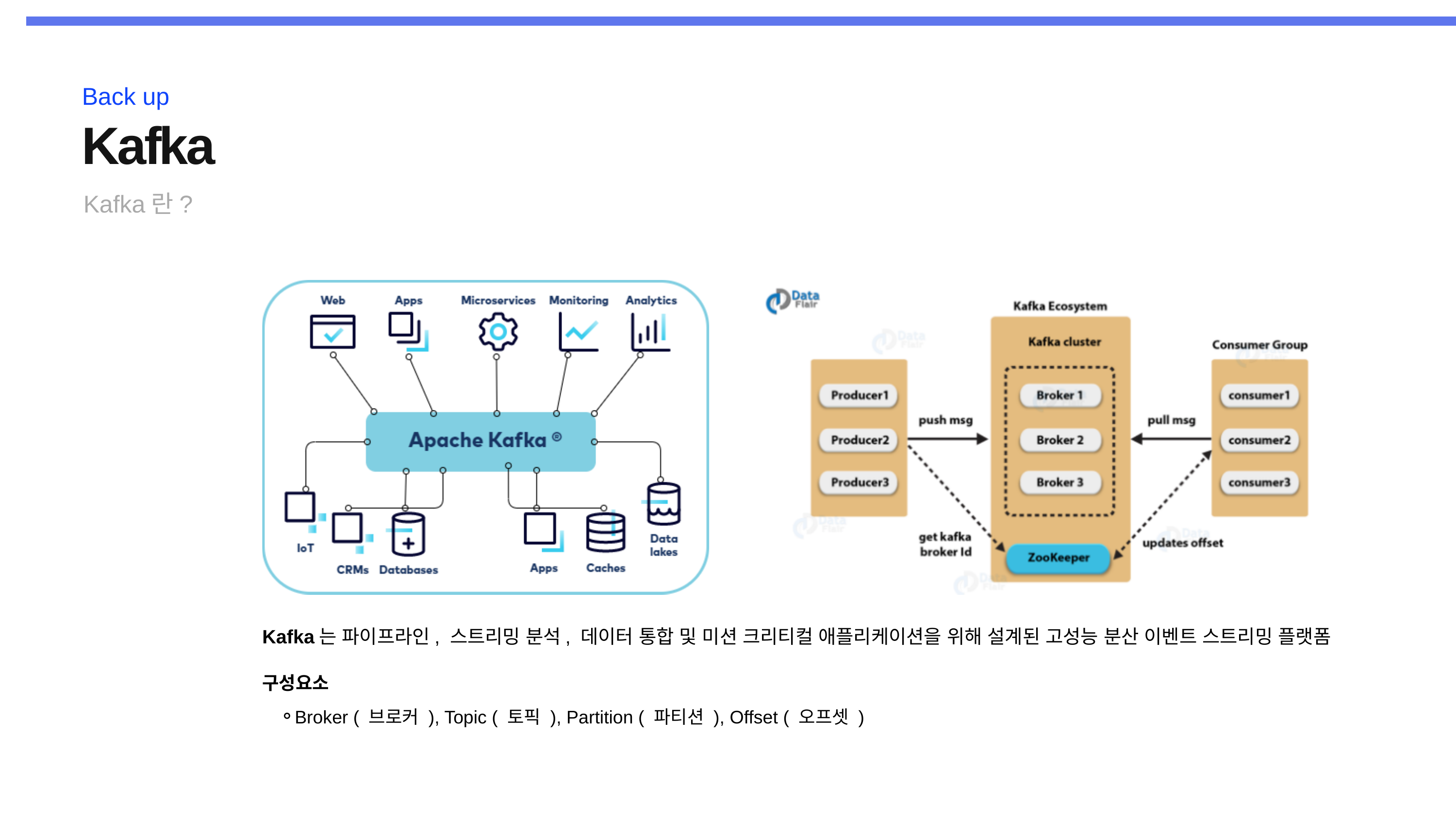

Back up

Kafka

Kafka란?

Kafka는 파이프라인, 스트리밍 분석, 데이터 통합 및 미션 크리티컬 애플리케이션을 위해 설계된 고성능 분산 이벤트 스트리밍 플랫폼

구성요소

Broker ( 브로커 ), Topic ( 토픽 ), Partition ( 파티션 ), Offset ( 오프셋 )